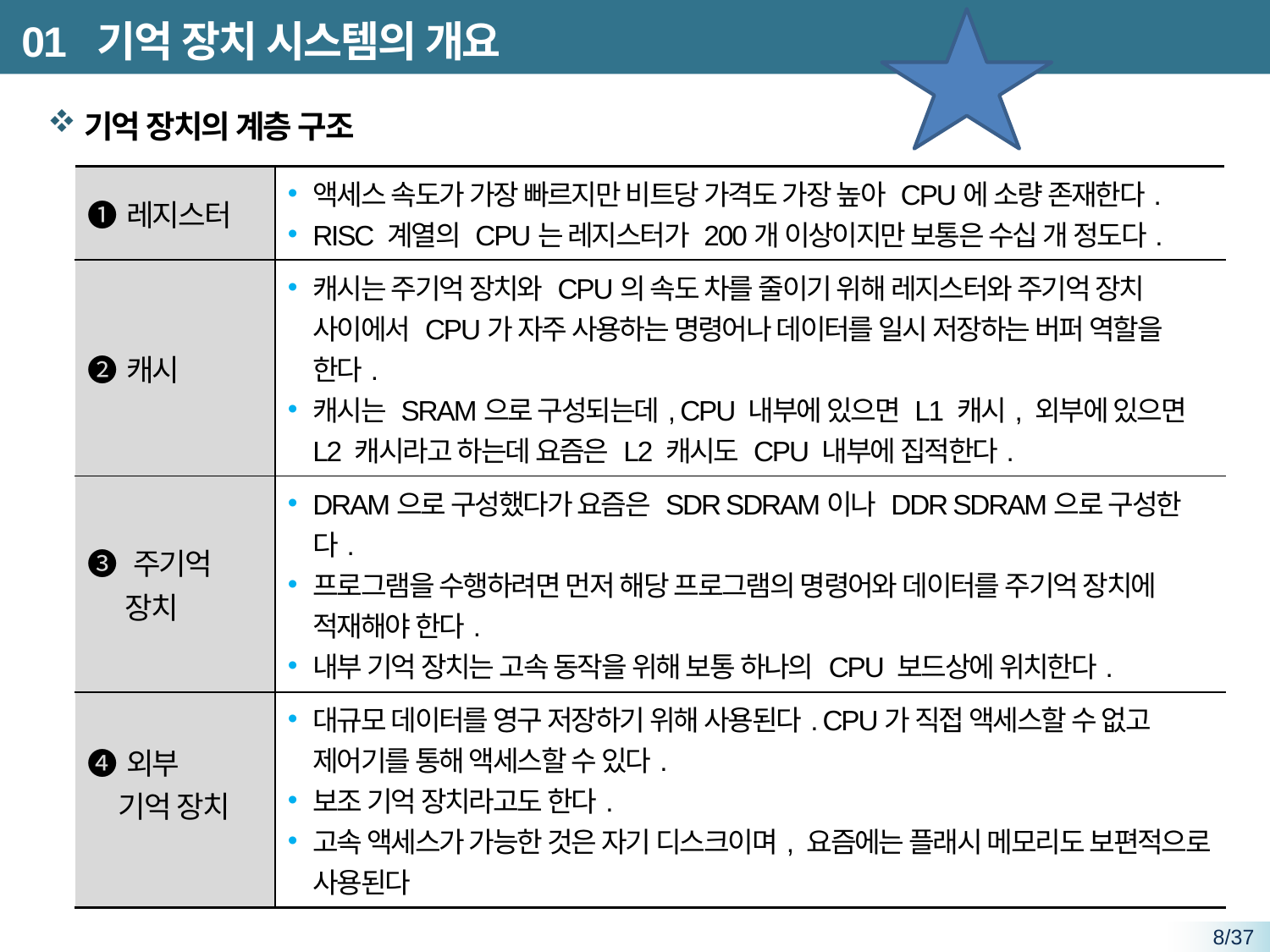

# 01  기억 장치 시스템의 개요

기억 장치의 계층 구조
| ➊레지스터 | 액세스 속도가 가장 빠르지만 비트당 가격도 가장 높아 CPU에 소량 존재한다. RISC 계열의 CPU는 레지스터가 200개 이상이지만 보통은 수십 개 정도다. |
| --- | --- |
| ➋캐시 | 캐시는 주기억 장치와 CPU의 속도 차를 줄이기 위해 레지스터와 주기억 장치 사이에서 CPU가 자주 사용하는 명령어나 데이터를 일시 저장하는 버퍼 역할을 한다. 캐시는 SRAM으로 구성되는데, CPU 내부에 있으면 L1 캐시, 외부에 있으면 L2 캐시라고 하는데 요즘은 L2 캐시도 CPU 내부에 집적한다. |
| ➌ 주기억 장치 | DRAM으로 구성했다가 요즘은 SDR SDRAM이나 DDR SDRAM으로 구성한다. 프로그램을 수행하려면 먼저 해당 프로그램의 명령어와 데이터를 주기억 장치에 적재해야 한다. 내부 기억 장치는 고속 동작을 위해 보통 하나의 CPU 보드상에 위치한다. |
| ➍외부 기억 장치 | 대규모 데이터를 영구 저장하기 위해 사용된다. CPU가 직접 액세스할 수 없고 제어기를 통해 액세스할 수 있다. 보조 기억 장치라고도 한다. 고속 액세스가 가능한 것은 자기 디스크이며, 요즘에는 플래시 메모리도 보편적으로 사용된다 |